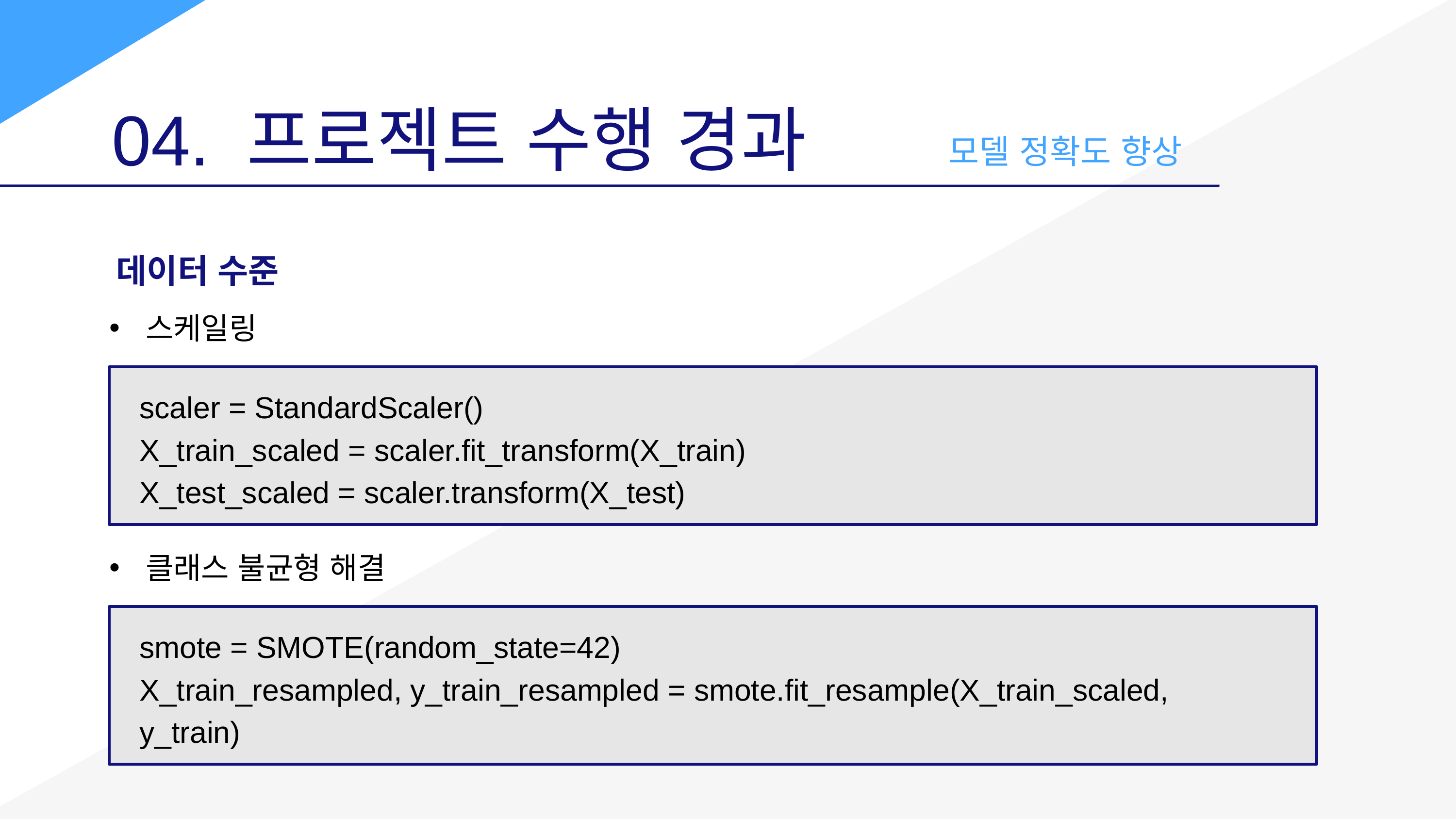

04. 프로젝트 수행 경과
모델 정확도 향상

데이터 수준
스케일링

scaler = StandardScaler()
X_train_scaled = scaler.fit_transform(X_train)
X_test_scaled = scaler.transform(X_test)
클래스 불균형 해결

smote = SMOTE(random_state=42)
X_train_resampled, y_train_resampled = smote.fit_resample(X_train_scaled, y_train)